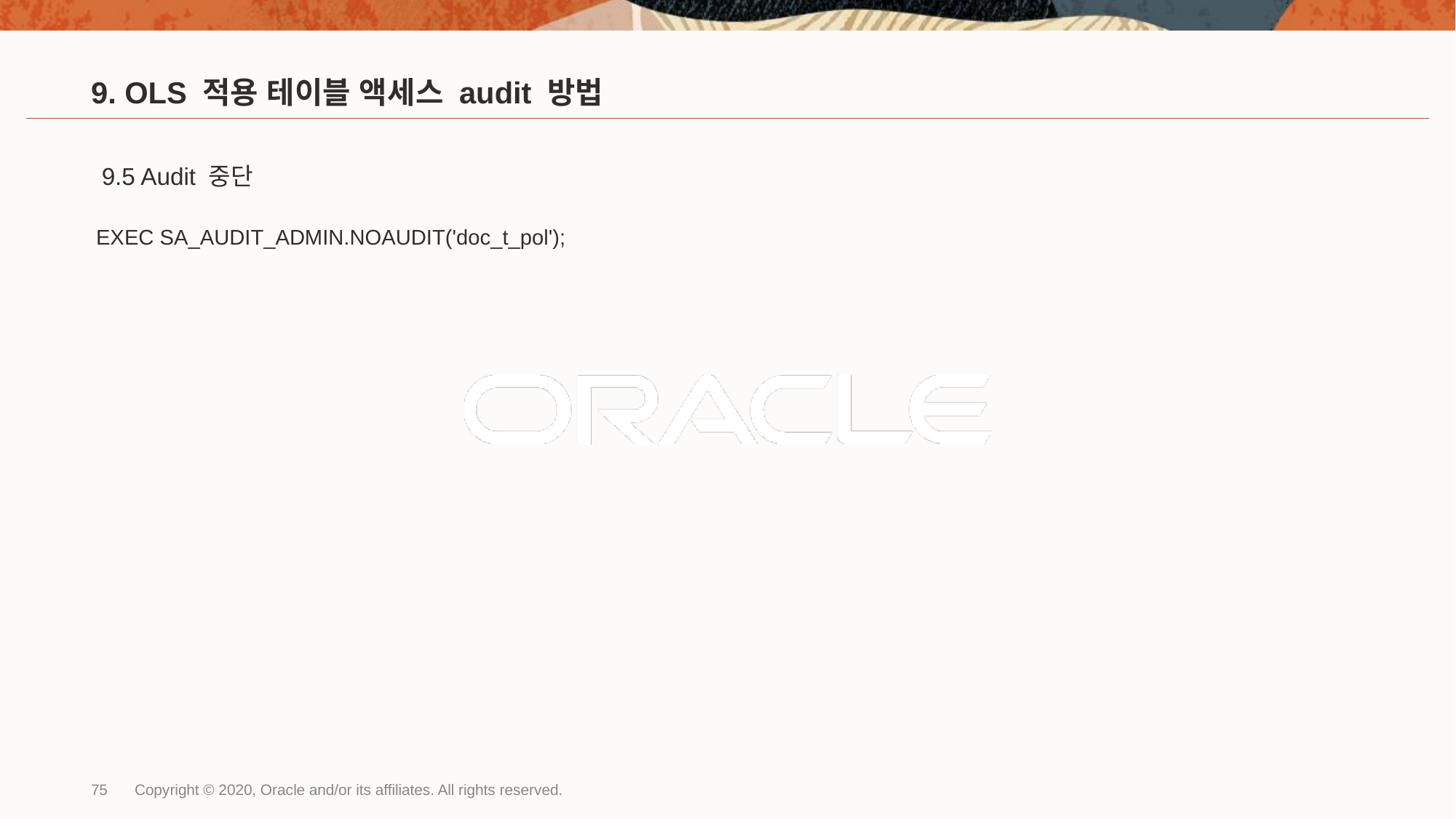

# 9. OLS 적용 테이블 액세스 audit 방법
9.5 Audit 중단

EXEC SA_AUDIT_ADMIN.NOAUDIT('doc_t_pol');
75
Copyright © 2020, Oracle and/or its affiliates. All rights reserved.